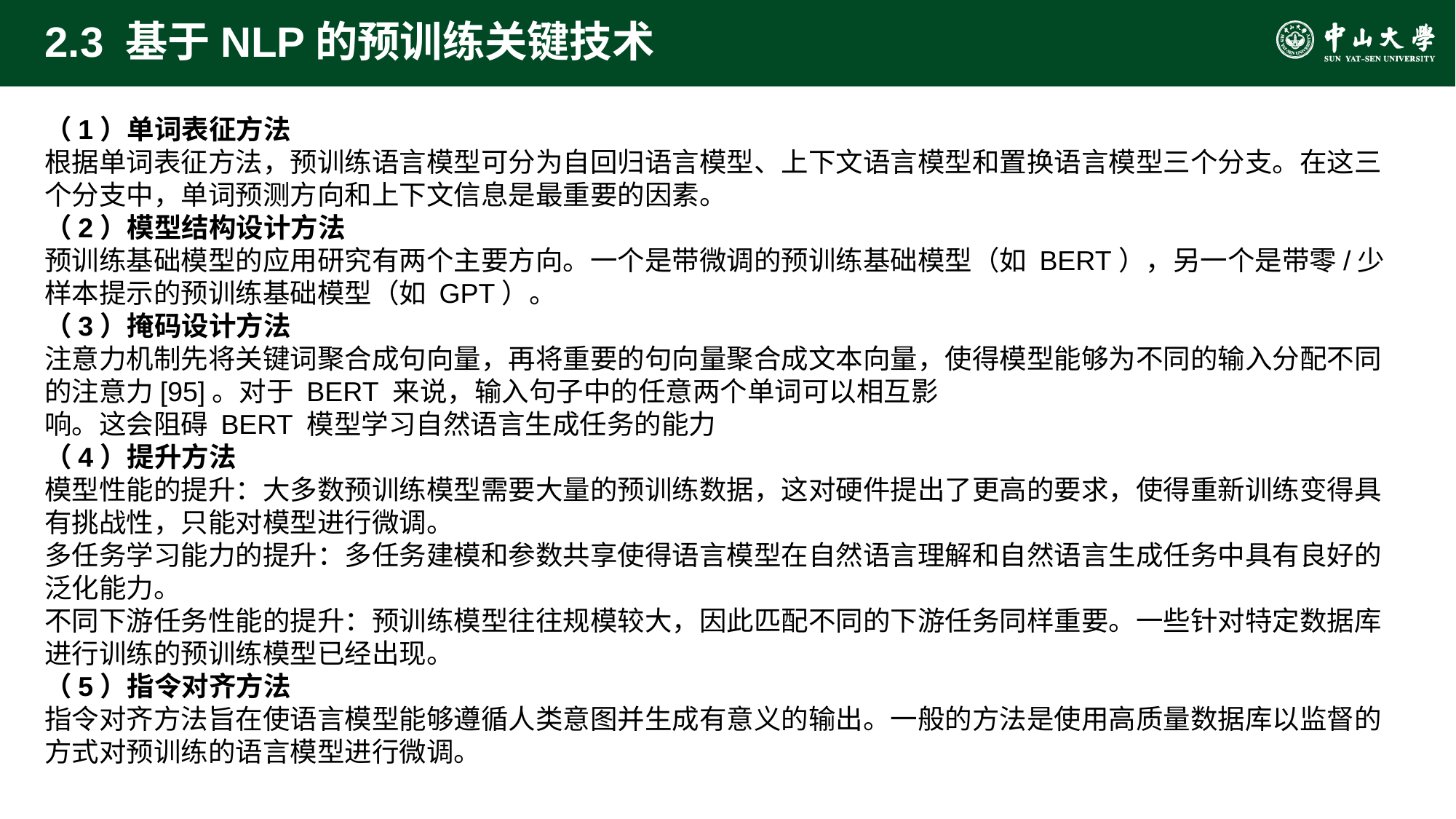

# 2.3 基于NLP的预训练关键技术
（1）单词表征方法
根据单词表征方法，预训练语言模型可分为自回归语言模型、上下文语言模型和置换语言模型三个分支。在这三个分支中，单词预测方向和上下文信息是最重要的因素。
（2）模型结构设计方法
预训练基础模型的应用研究有两个主要方向。一个是带微调的预训练基础模型（如 BERT），另一个是带零/少样本提示的预训练基础模型（如 GPT）。
（3）掩码设计方法
注意力机制先将关键词聚合成句向量，再将重要的句向量聚合成文本向量，使得模型能够为不同的输入分配不同的注意力[95]。对于 BERT 来说，输入句子中的任意两个单词可以相互影
响。这会阻碍 BERT 模型学习自然语言生成任务的能力
（4）提升方法
模型性能的提升：大多数预训练模型需要大量的预训练数据，这对硬件提出了更高的要求，使得重新训练变得具有挑战性，只能对模型进行微调。
多任务学习能力的提升：多任务建模和参数共享使得语言模型在自然语言理解和自然语言生成任务中具有良好的泛化能力。
不同下游任务性能的提升：预训练模型往往规模较大，因此匹配不同的下游任务同样重要。一些针对特定数据库进行训练的预训练模型已经出现。
（5）指令对齐方法
指令对齐方法旨在使语言模型能够遵循人类意图并生成有意义的输出。一般的方法是使用高质量数据库以监督的方式对预训练的语言模型进行微调。